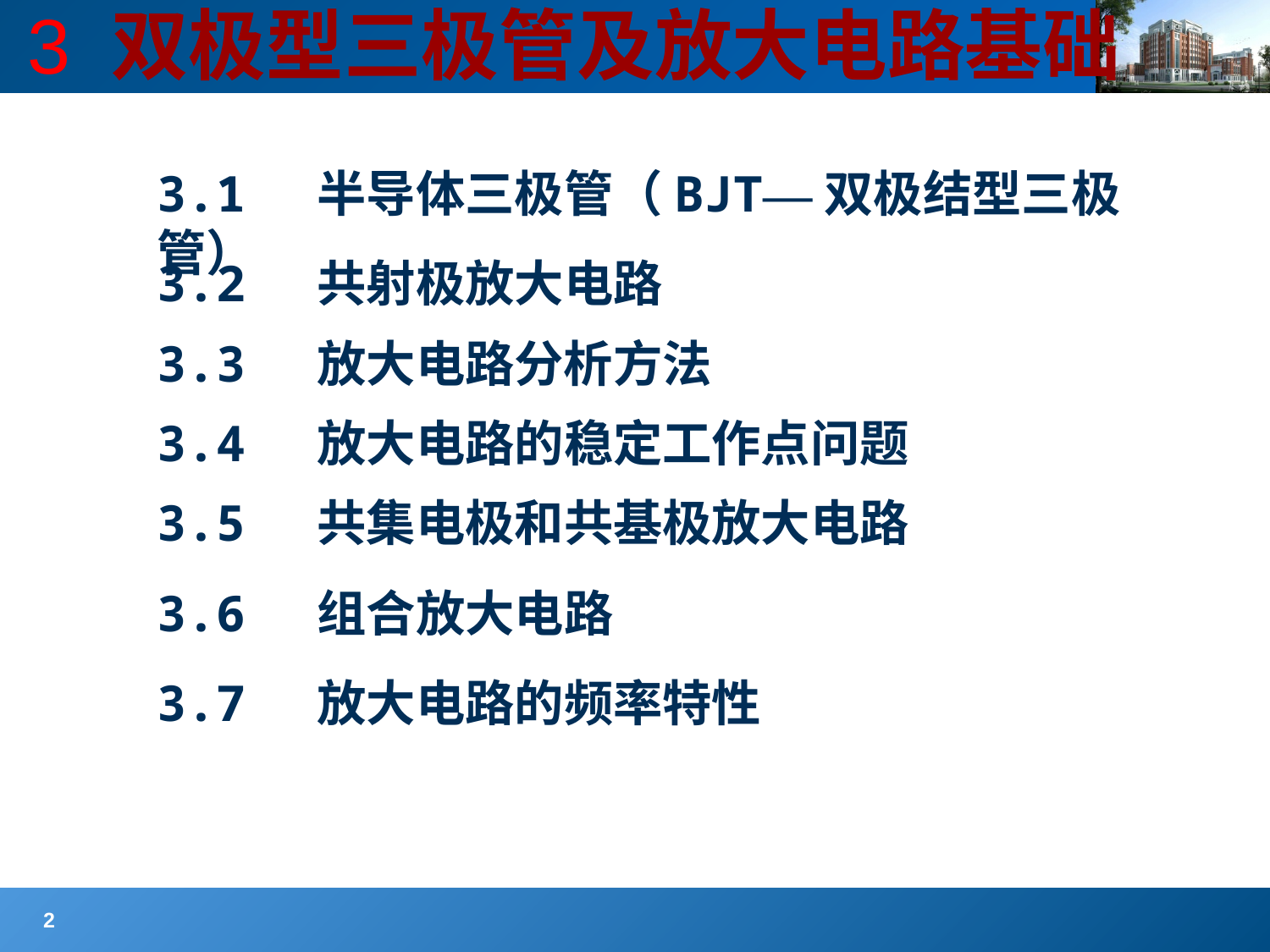

3 双极型三极管及放大电路基础
考核
3.1  半导体三极管（BJT—双极结型三极管）
3.2  共射极放大电路
3.3  放大电路分析方法
3.4  放大电路的稳定工作点问题
3.5  共集电极和共基极放大电路
3.6  组合放大电路
3.7  放大电路的频率特性